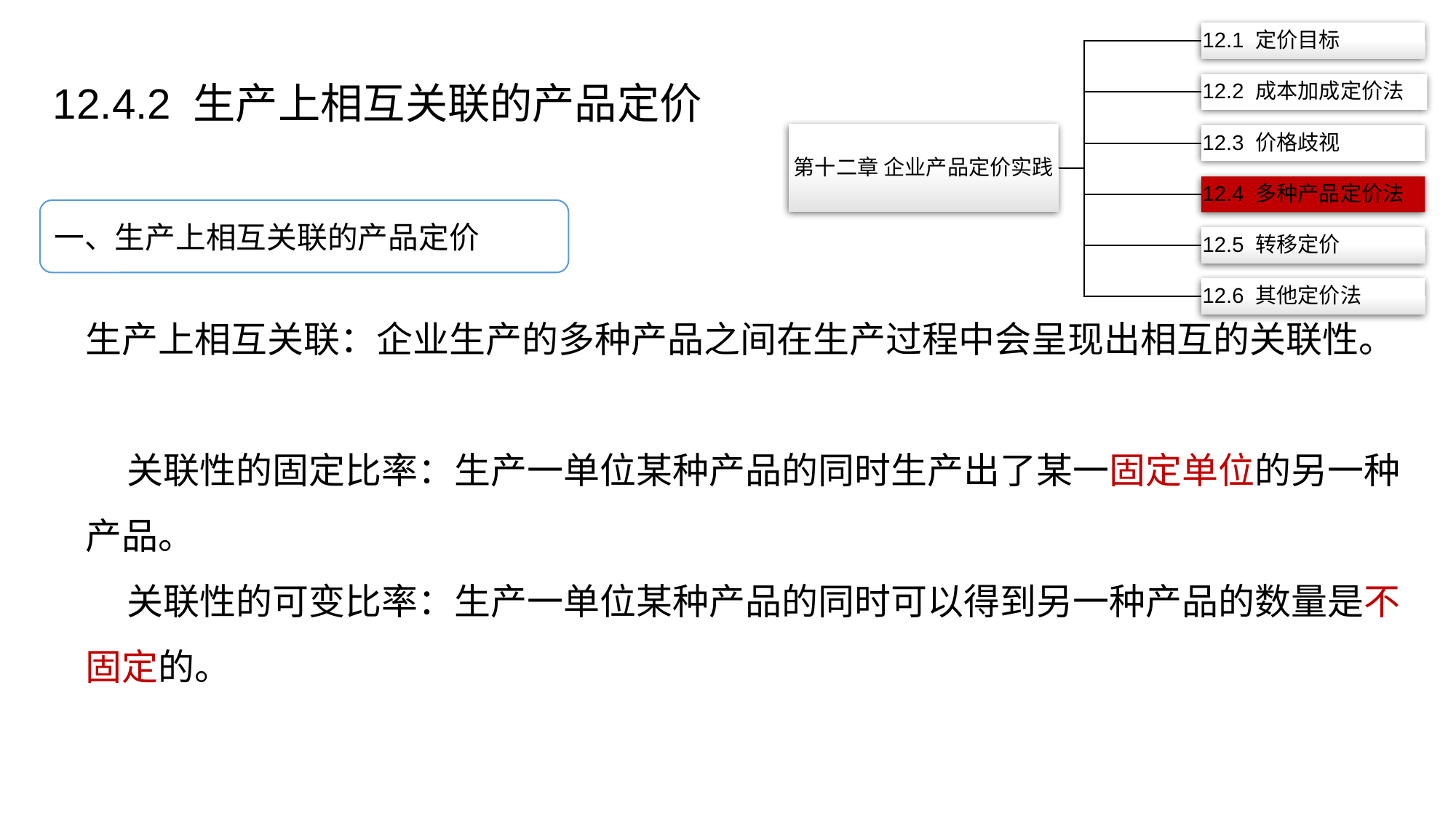

第十二章 企业产品定价实践
12.1 定价目标
12.2 成本加成定价法
12.3 价格歧视
12.4 多种产品定价法
12.5 转移定价
12.6 其他定价法
12.4.2 生产上相互关联的产品定价
一、生产上相互关联的产品定价
生产上相互关联：企业生产的多种产品之间在生产过程中会呈现出相互的关联性。

    关联性的固定比率：生产一单位某种产品的同时生产出了某一固定单位的另一种产品。
    关联性的可变比率：生产一单位某种产品的同时可以得到另一种产品的数量是不固定的。